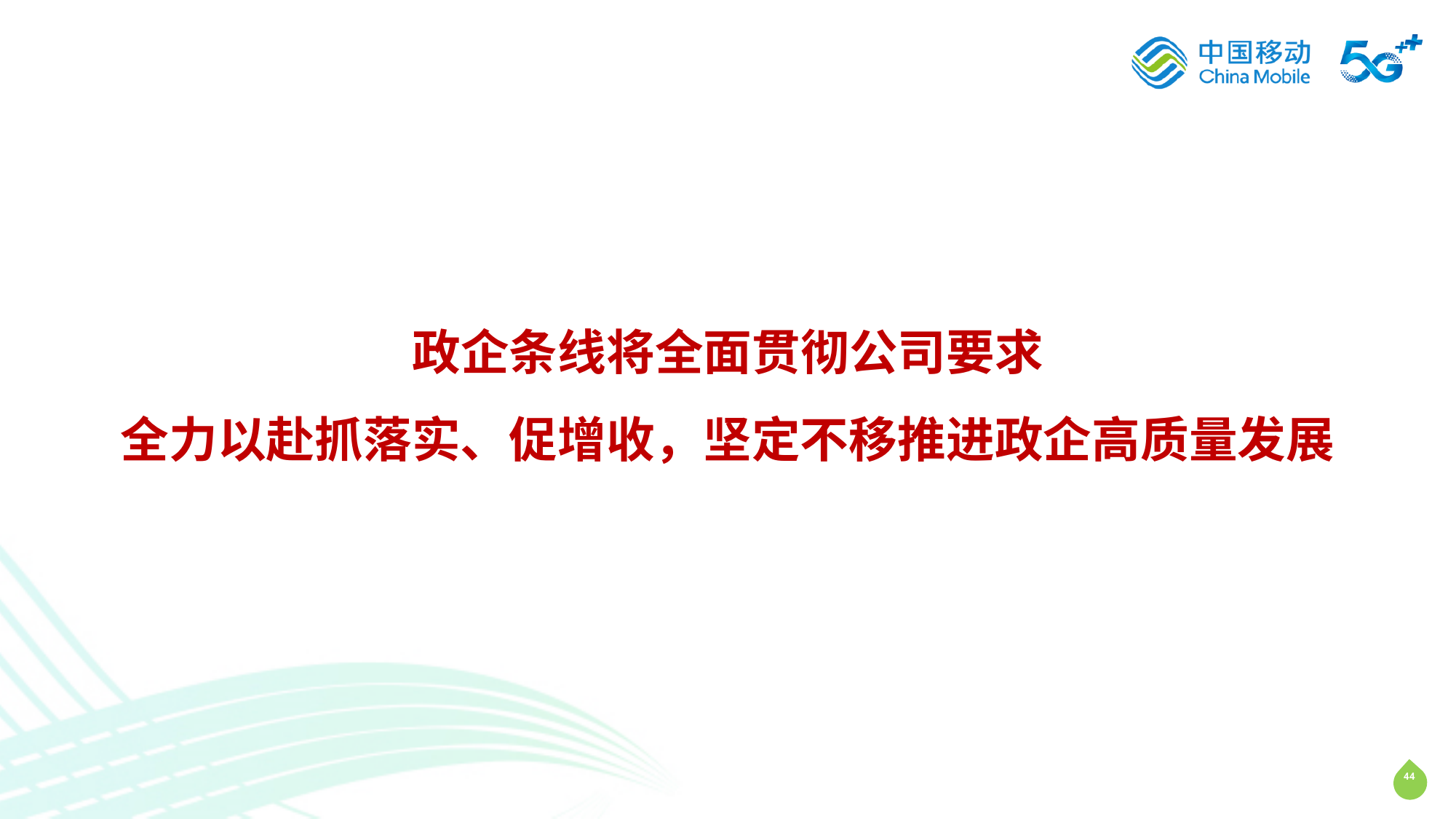

政企条线将全面贯彻公司要求
全力以赴抓落实、促增收，坚定不移推进政企高质量发展